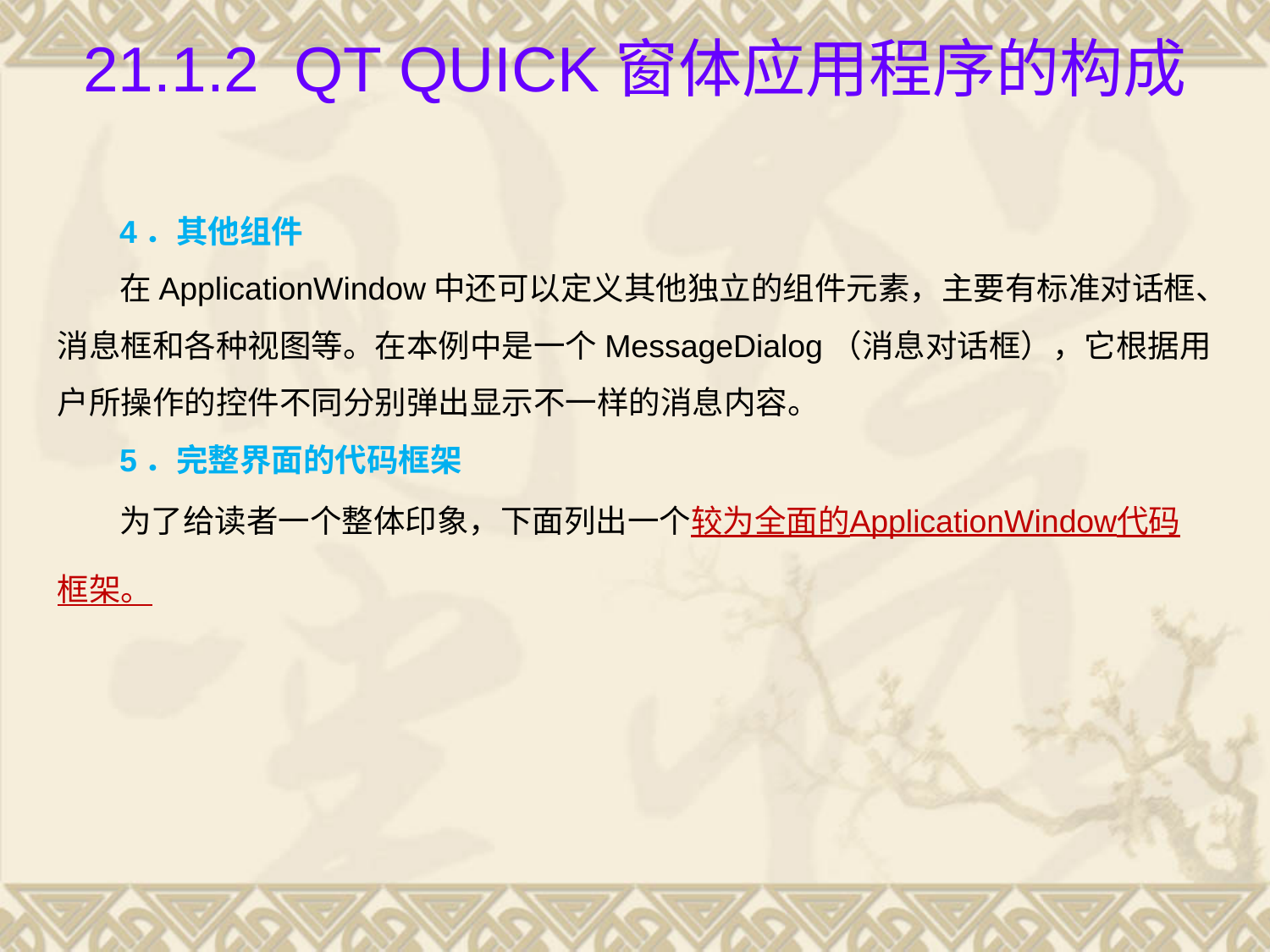

# 21.1.2  Qt Quick窗体应用程序的构成
4．其他组件
在ApplicationWindow中还可以定义其他独立的组件元素，主要有标准对话框、消息框和各种视图等。在本例中是一个MessageDialog（消息对话框），它根据用户所操作的控件不同分别弹出显示不一样的消息内容。
5．完整界面的代码框架
为了给读者一个整体印象，下面列出一个较为全面的ApplicationWindow代码框架。